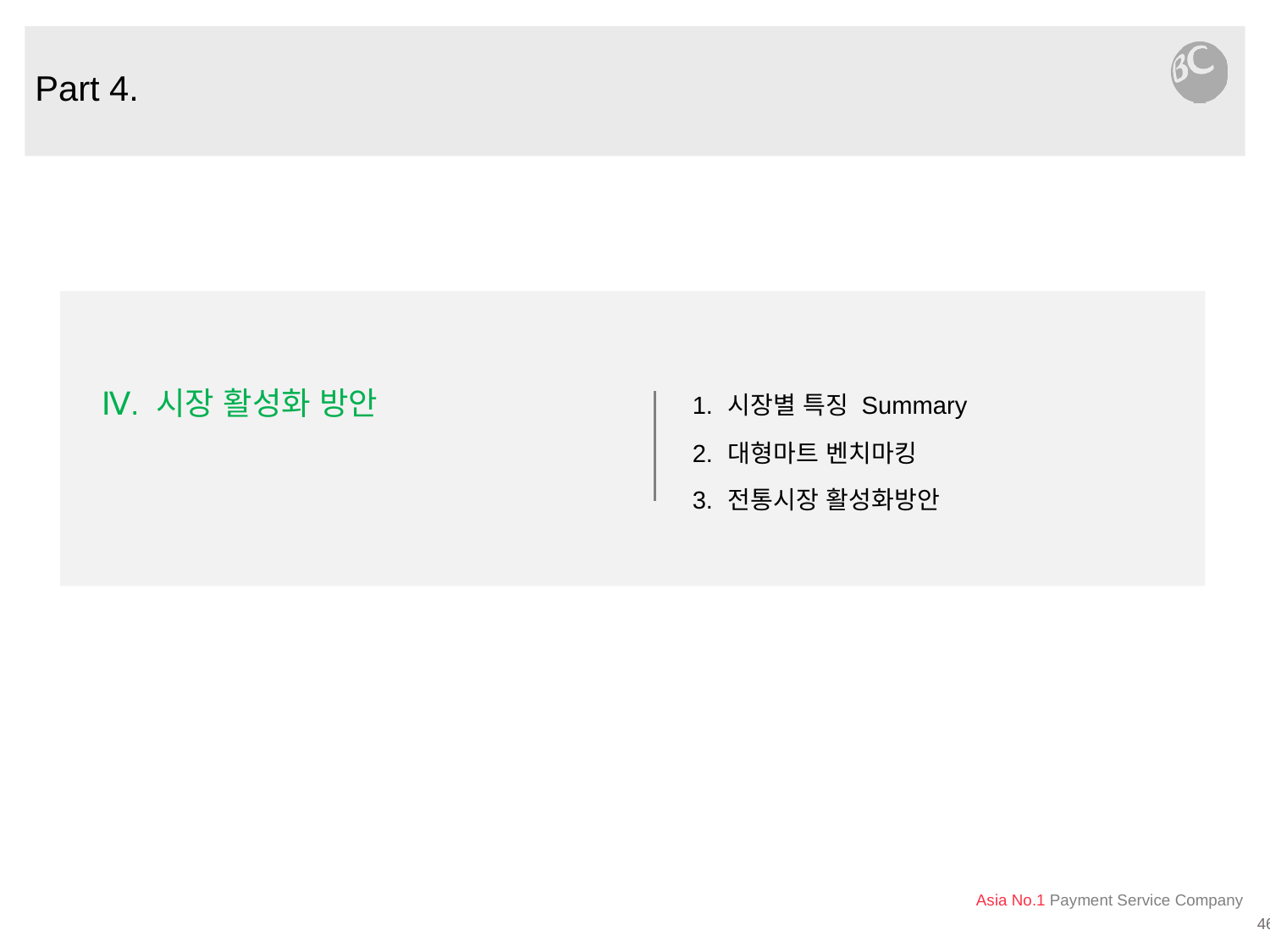

Part 4.

시장별 특징 Summary
대형마트 벤치마킹
전통시장 활성화방안
Ⅳ. 시장 활성화 방안